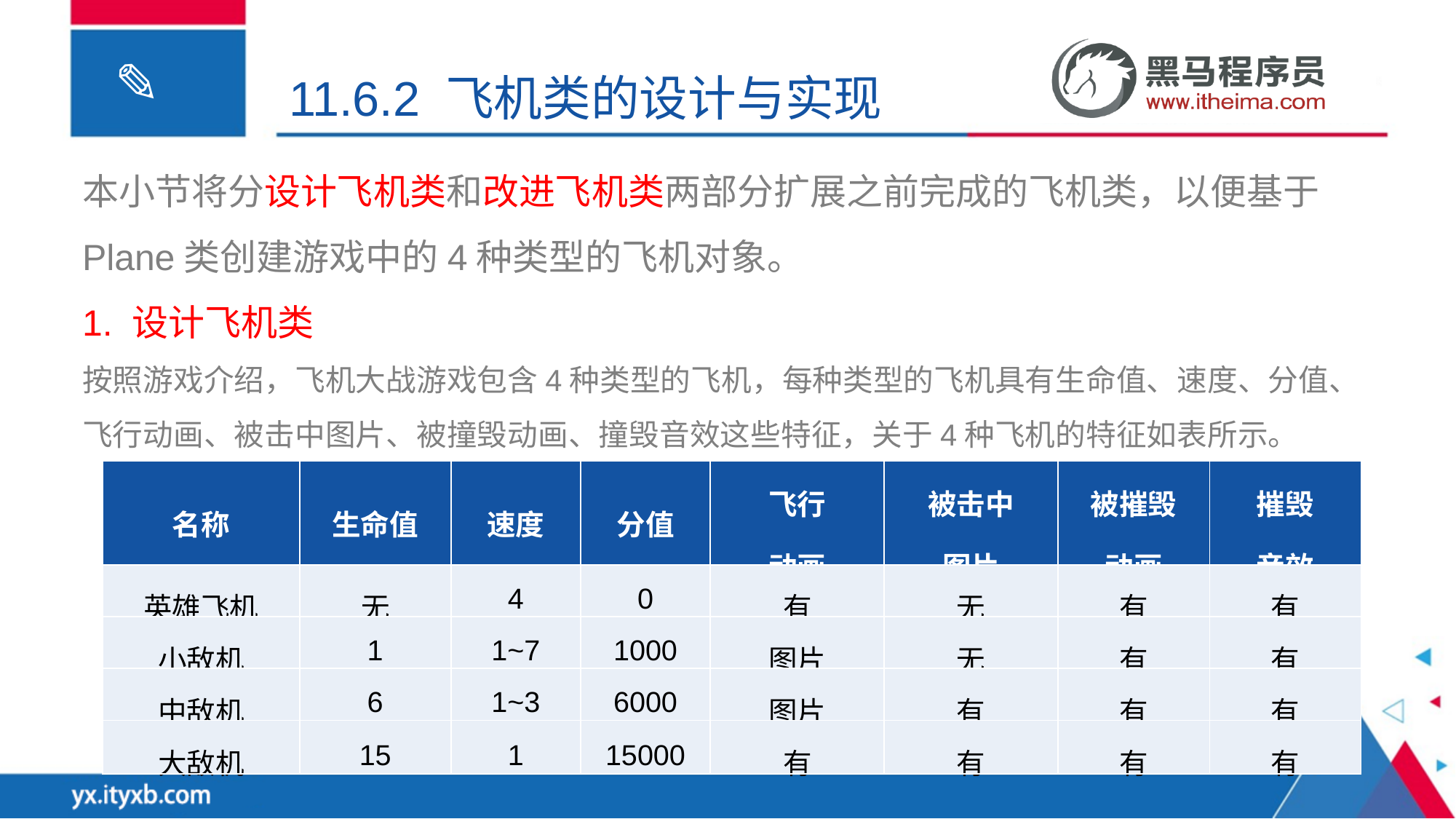

11.6.2 飞机类的设计与实现
本小节将分设计飞机类和改进飞机类两部分扩展之前完成的飞机类，以便基于Plane类创建游戏中的4种类型的飞机对象。
1. 设计飞机类
按照游戏介绍，飞机大战游戏包含4种类型的飞机，每种类型的飞机具有生命值、速度、分值、飞行动画、被击中图片、被撞毁动画、撞毁音效这些特征，关于4种飞机的特征如表所示。
| 名称 | 生命值 | 速度 | 分值 | 飞行 动画 | 被击中 图片 | 被摧毁 动画 | 摧毁 音效 |
| --- | --- | --- | --- | --- | --- | --- | --- |
| 英雄飞机 | 无 | 4 | 0 | 有 | 无 | 有 | 有 |
| 小敌机 | 1 | 1~7 | 1000 | 图片 | 无 | 有 | 有 |
| 中敌机 | 6 | 1~3 | 6000 | 图片 | 有 | 有 | 有 |
| 大敌机 | 15 | 1 | 15000 | 有 | 有 | 有 | 有 |